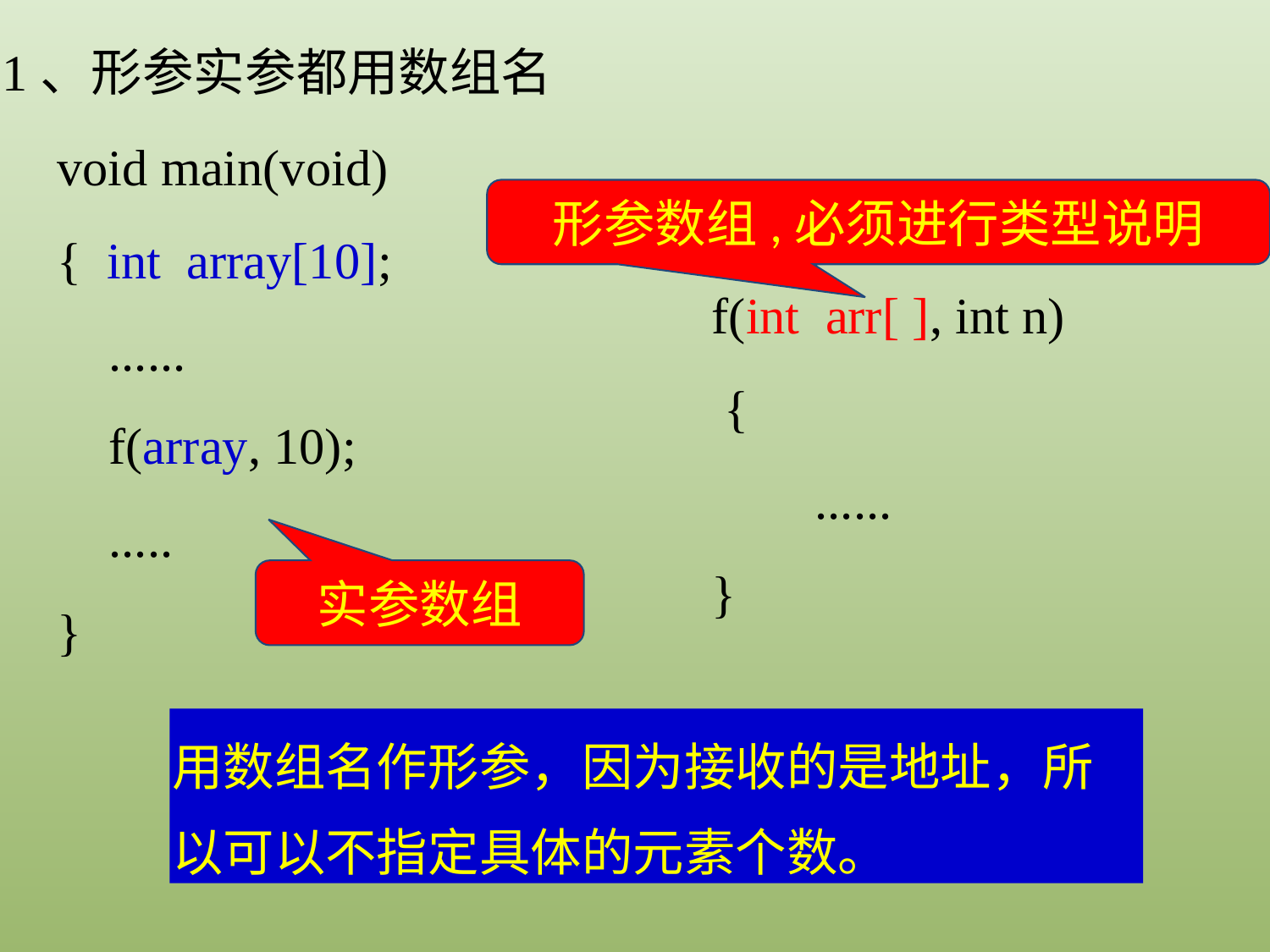

1、形参实参都用数组名
void main(void)
{  int  array[10];
    ......
    f(array, 10);
    .....
}
形参数组,必须进行类型说明
f(int  arr[ ], int n)
 {
        ......
}
实参数组
用数组名作形参，因为接收的是地址，所以可以不指定具体的元素个数。
444